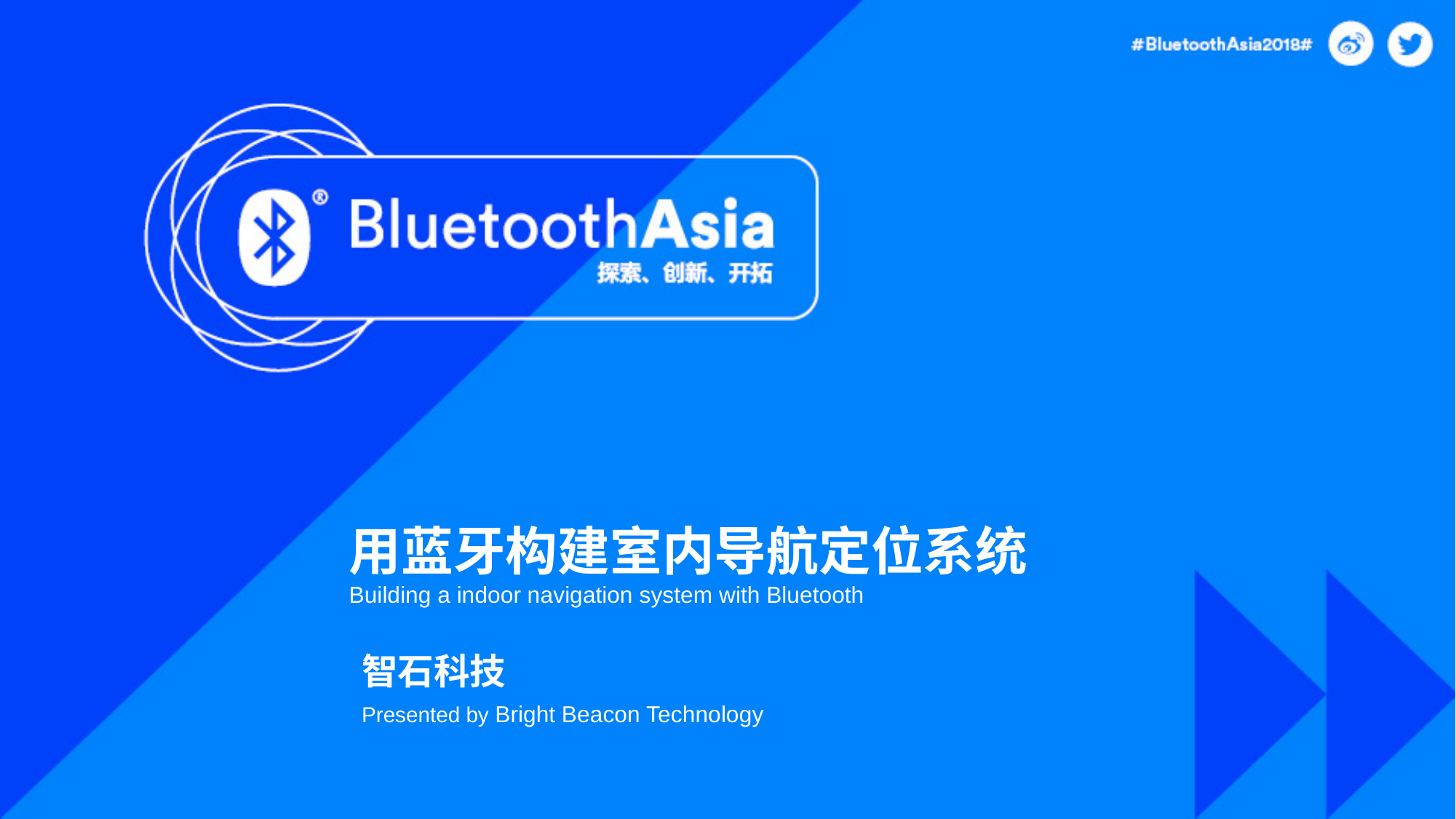

# 用蓝牙构建室内导航定位系统 Building a indoor navigation system with Bluetooth
智石科技
Presented by Bright Beacon Technology